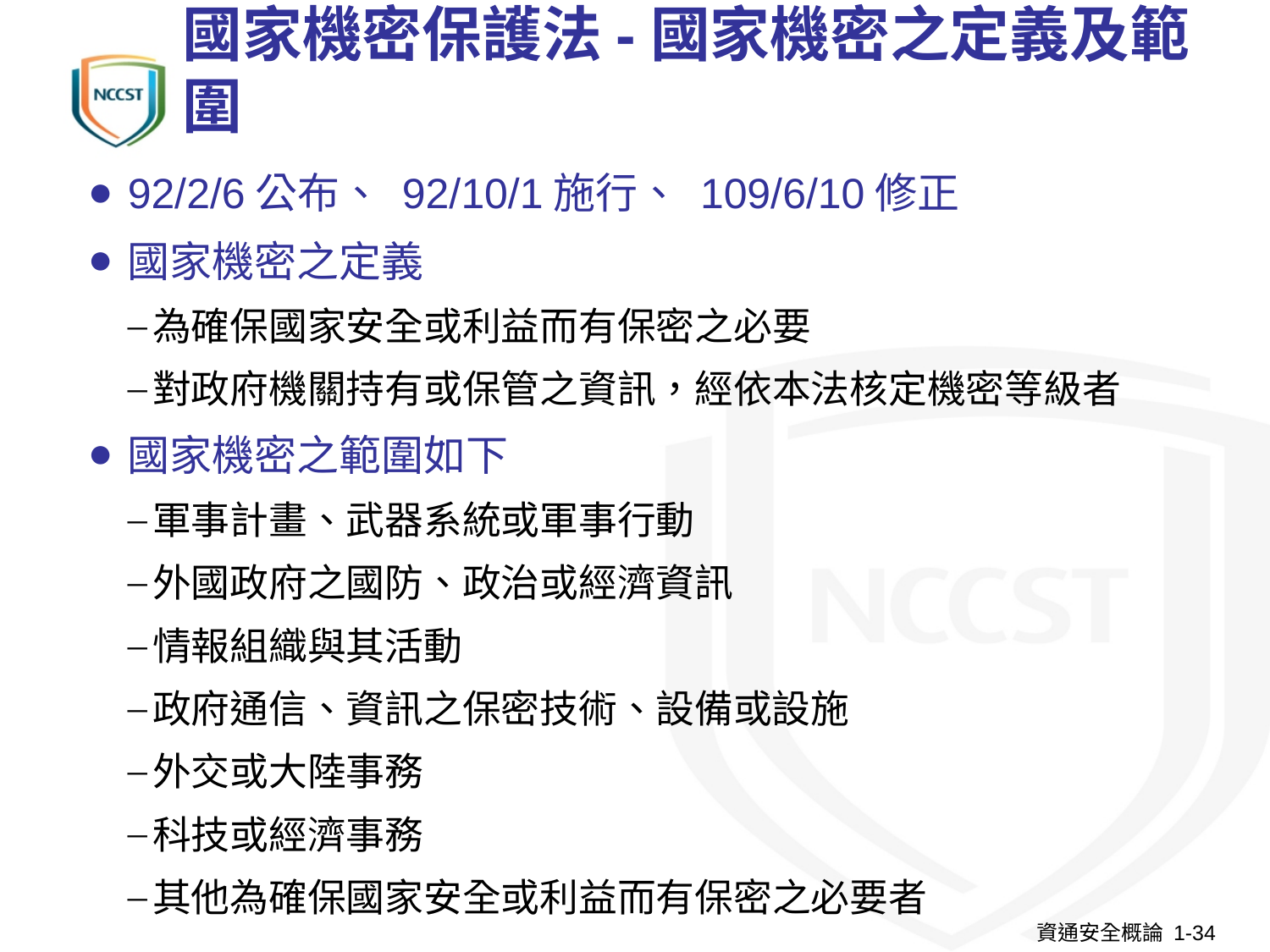

# 國家機密保護法-國家機密之定義及範圍
92/2/6公布、 92/10/1施行、 109/6/10修正
國家機密之定義
為確保國家安全或利益而有保密之必要
對政府機關持有或保管之資訊，經依本法核定機密等級者
國家機密之範圍如下
軍事計畫、武器系統或軍事行動
外國政府之國防、政治或經濟資訊
情報組織與其活動
政府通信、資訊之保密技術、設備或設施
外交或大陸事務
科技或經濟事務
其他為確保國家安全或利益而有保密之必要者